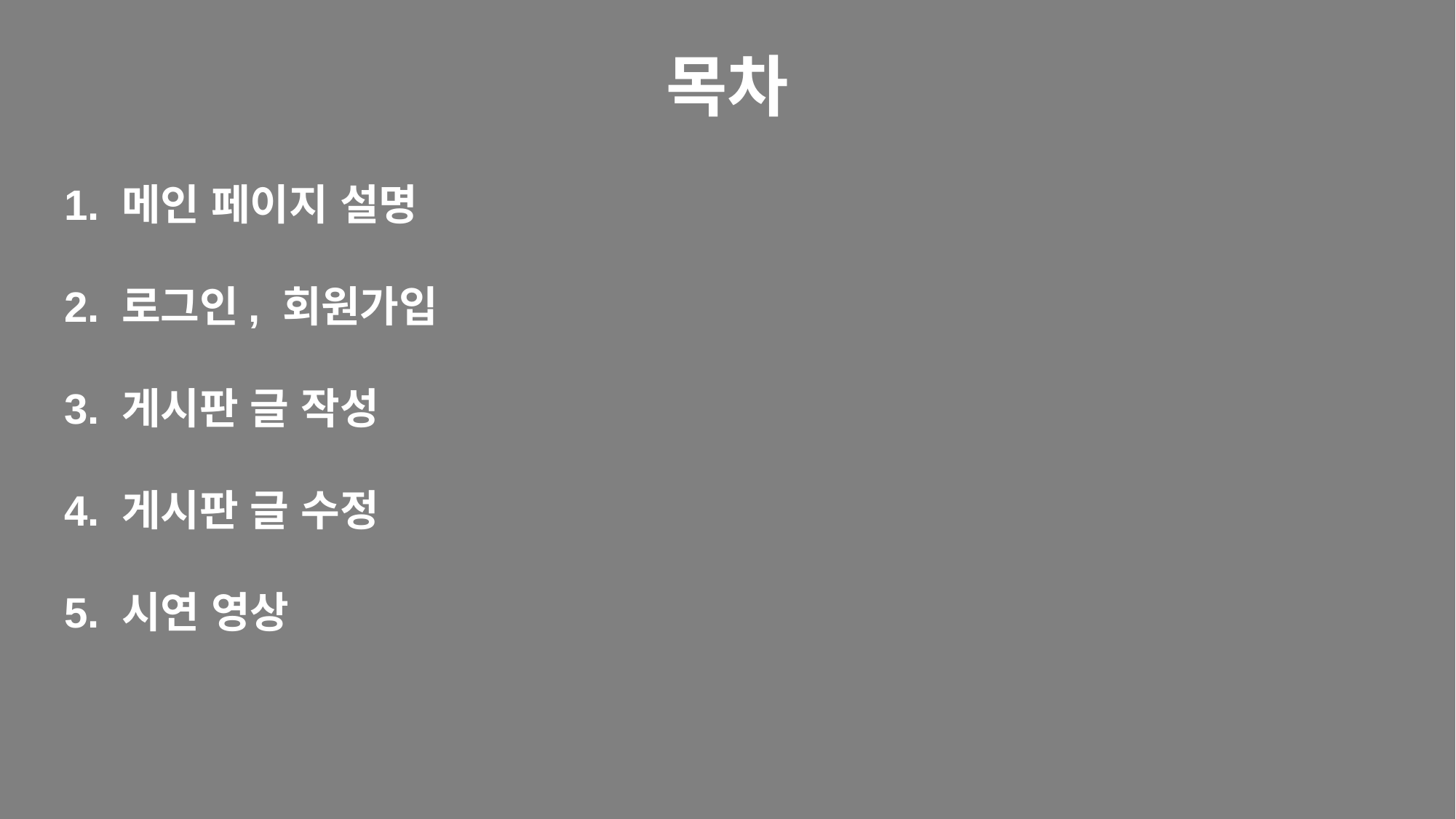

목차
1. 메인 페이지 설명

2. 로그인, 회원가입

3. 게시판 글 작성

4. 게시판 글 수정

5. 시연 영상
이미지